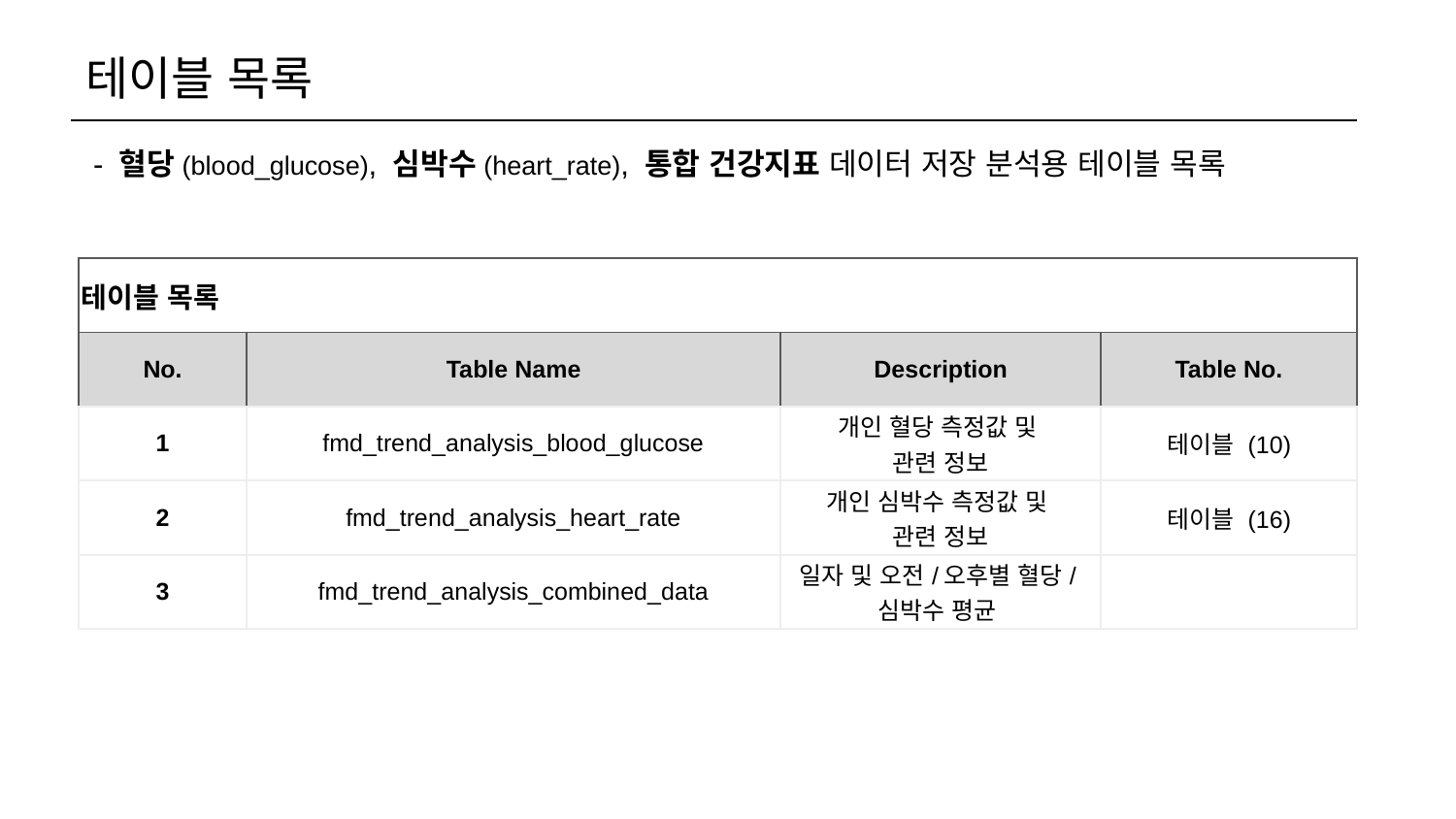

테이블 목록
- 혈당(blood_glucose), 심박수(heart_rate), 통합 건강지표 데이터 저장 분석용 테이블 목록
| 테이블 목록 |  |  |  |
| --- | --- | --- | --- |
| No. | Table Name | Description | Table No. |
| 1 | fmd\_trend\_analysis\_blood\_glucose | 개인 혈당 측정값 및 관련 정보 | 테이블 (10) |
| 2 | fmd\_trend\_analysis\_heart\_rate | 개인 심박수 측정값 및 관련 정보 | 테이블 (16) |
| 3 | fmd\_trend\_analysis\_combined\_data | 일자 및 오전/오후별 혈당/심박수 평균 |  |